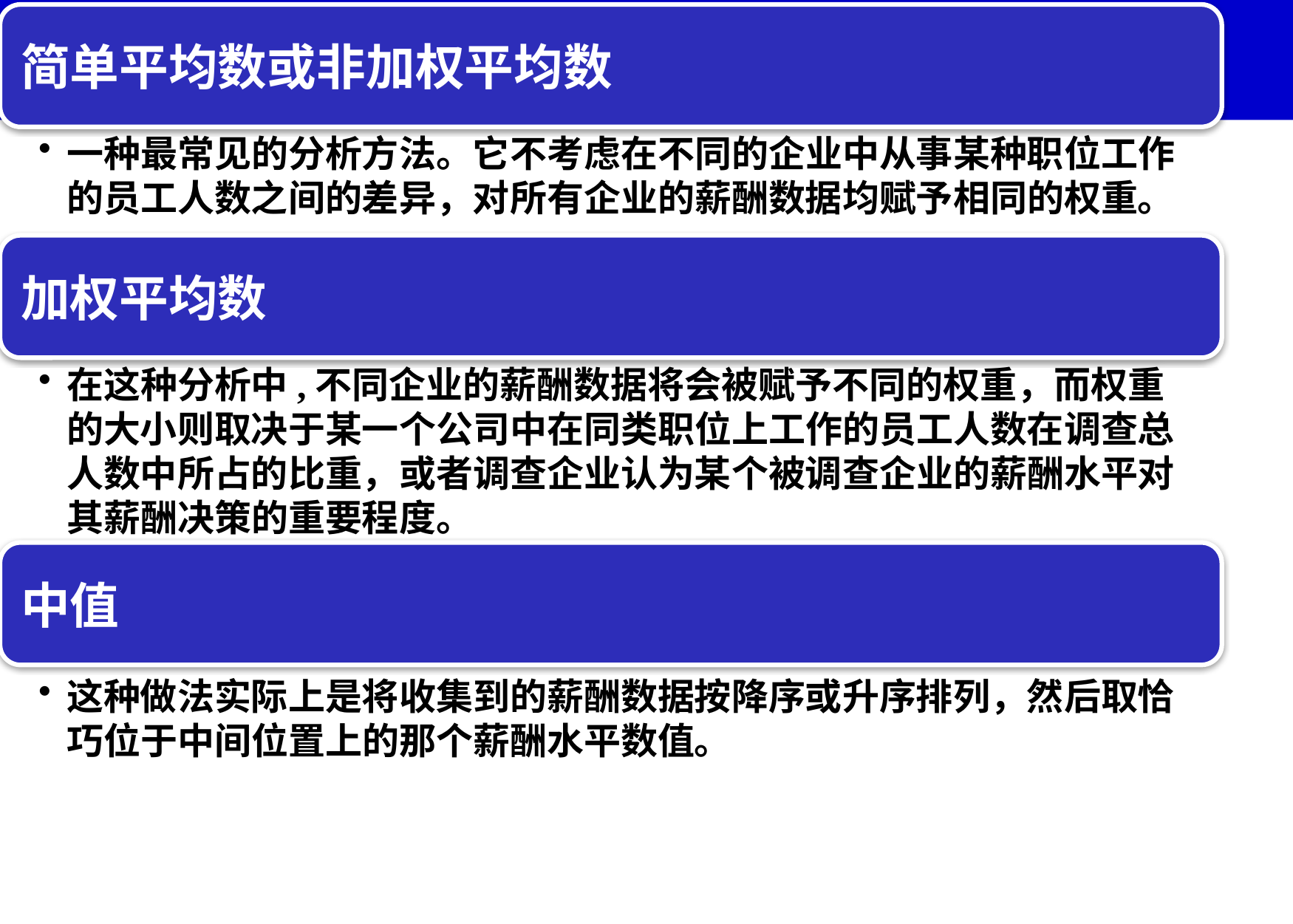

# 薪资调查数据分析：趋中趋势分析
简单平均数或非加权平均数
一种最常见的分析方法。它不考虑在不同的企业中从事某种职位工作的员工人数之间的差异，对所有企业的薪酬数据均赋予相同的权重。
加权平均数
在这种分析中,不同企业的薪酬数据将会被赋予不同的权重，而权重的大小则取决于某一个公司中在同类职位上工作的员工人数在调查总人数中所占的比重，或者调查企业认为某个被调查企业的薪酬水平对其薪酬决策的重要程度。
中值
这种做法实际上是将收集到的薪酬数据按降序或升序排列，然后取恰巧位于中间位置上的那个薪酬水平数值。